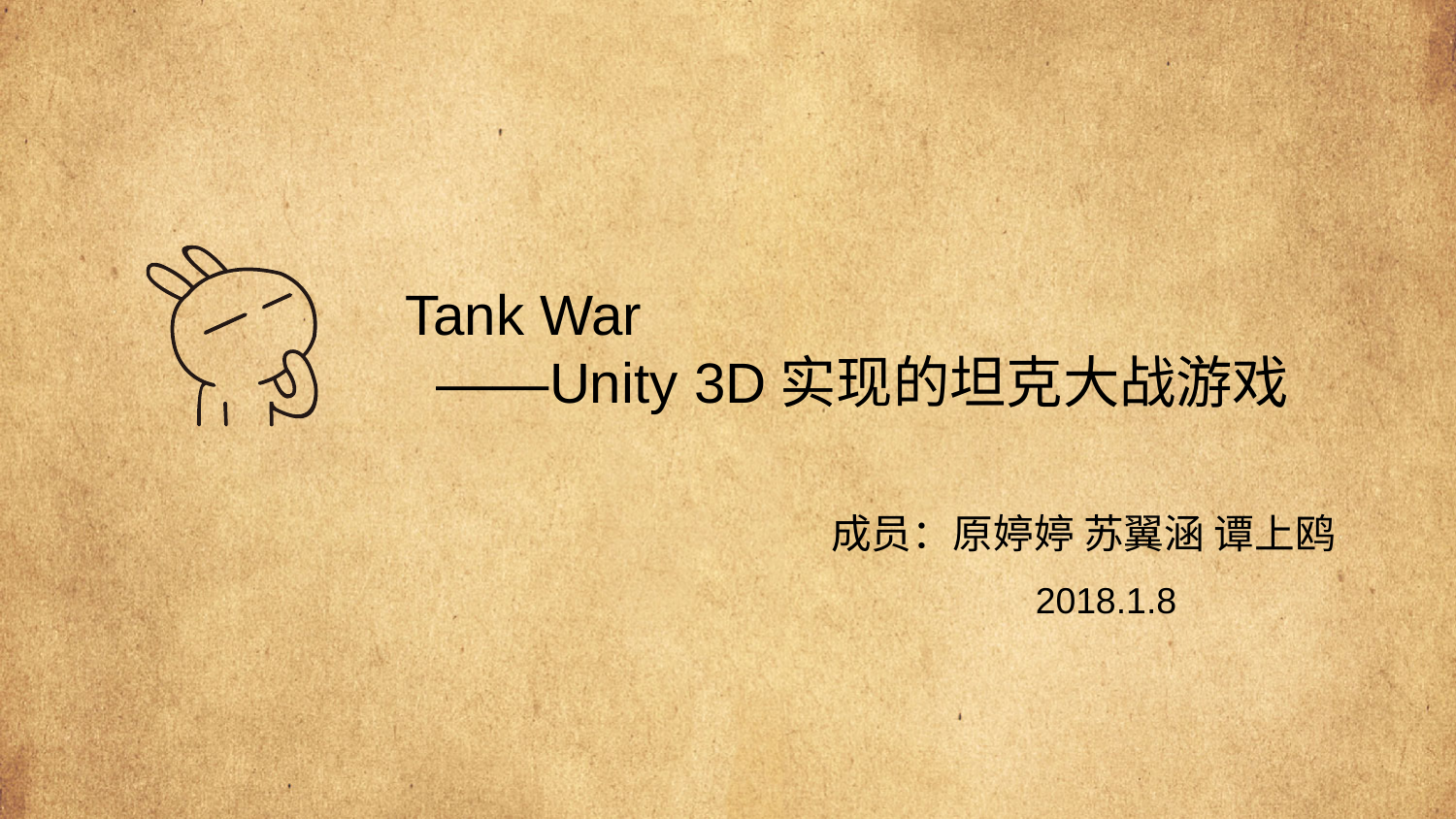

Tank War
  ——Unity 3D实现的坦克大战游戏
成员：原婷婷 苏翼涵 谭上鸥
2018.1.8